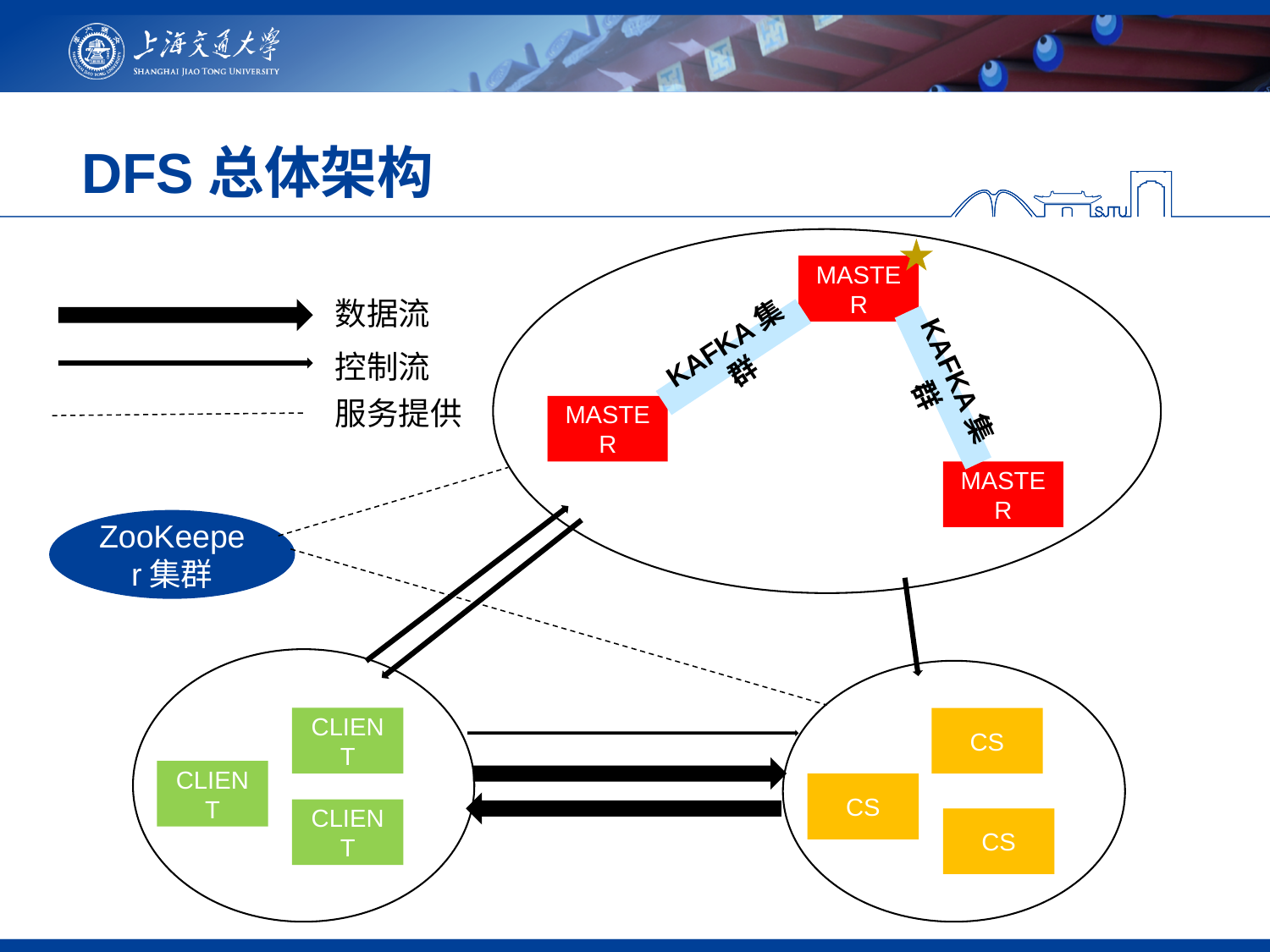

# DFS总体架构

MASTER
数据流

控制流
KAFKA集群

KAFKA集群
服务提供
MASTER
MASTER
ZooKeeper集群

CLIENT
CS

CLIENT
CS

CLIENT
CS